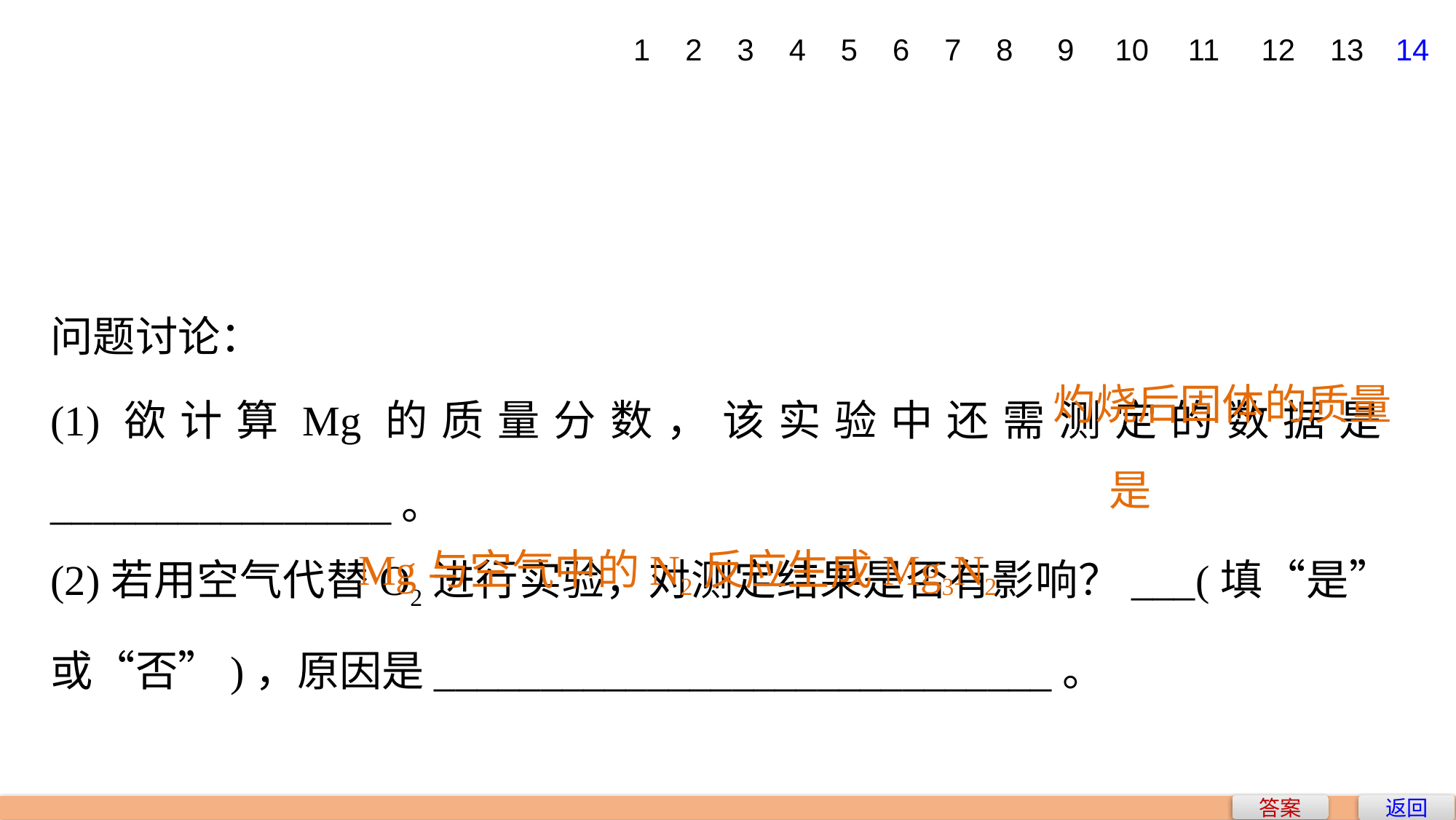

1
2
3
4
5
6
7
8
9
10
11
12
13
14
问题讨论：
(1)欲计算Mg的质量分数，该实验中还需测定的数据是________________。
(2)若用空气代替O2进行实验，对测定结果是否有影响？___(填“是”或“否”)，原因是_____________________________。
灼烧后固体的质量
是
Mg与空气中的N2反应生成Mg3N2
返回
答案